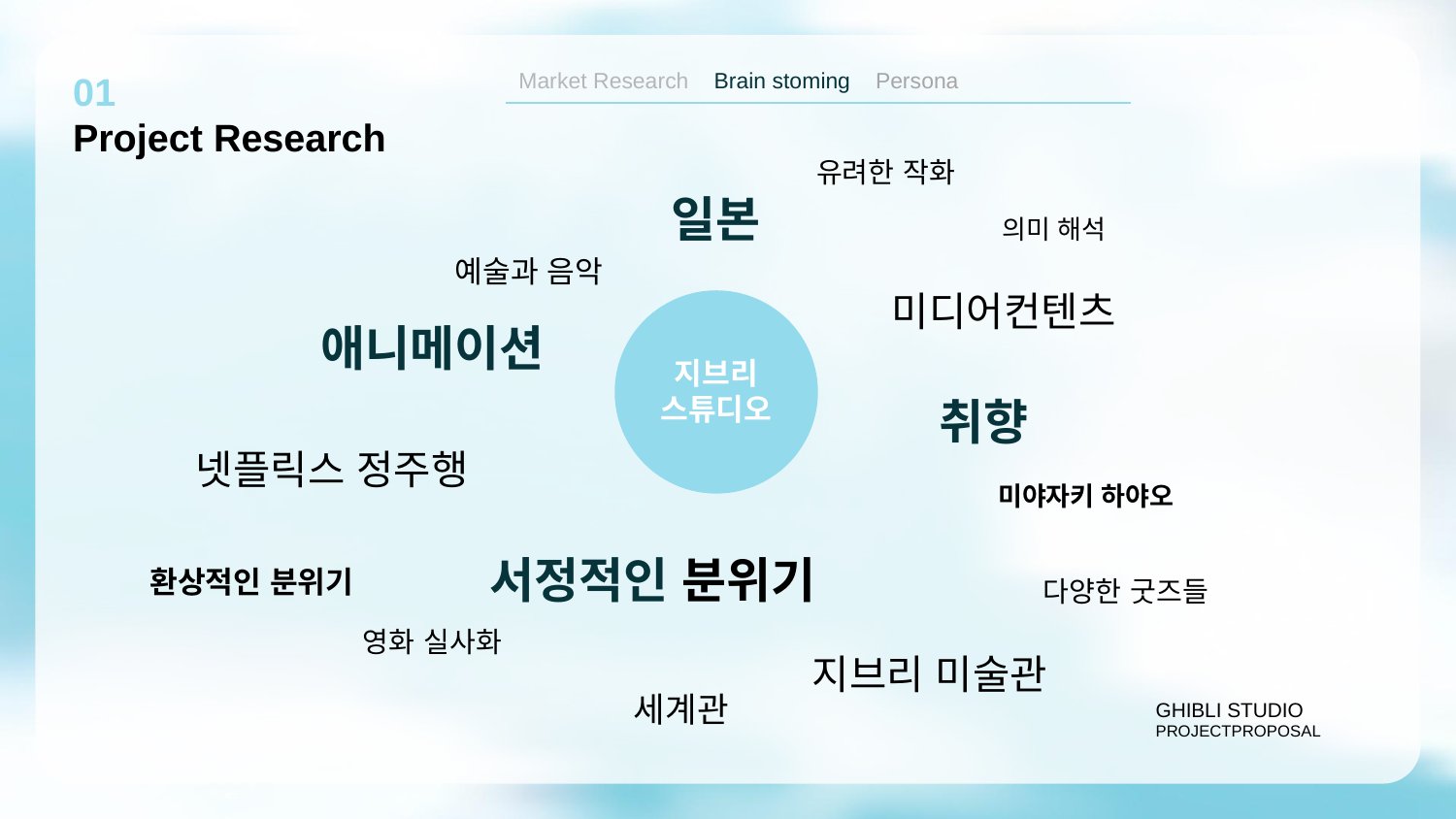

Market Research    Brain stoming    Persona
01
Project Research
유려한 작화
일본
의미 해석
예술과 음악
미디어컨텐츠

애니메이션
지브리
스튜디오
취향
넷플릭스 정주행
미야자키 하야오
서정적인 분위기
환상적인 분위기
다양한 굿즈들
영화 실사화
지브리 미술관
GHIBLI STUDIO
PROJECTPROPOSAL
세계관